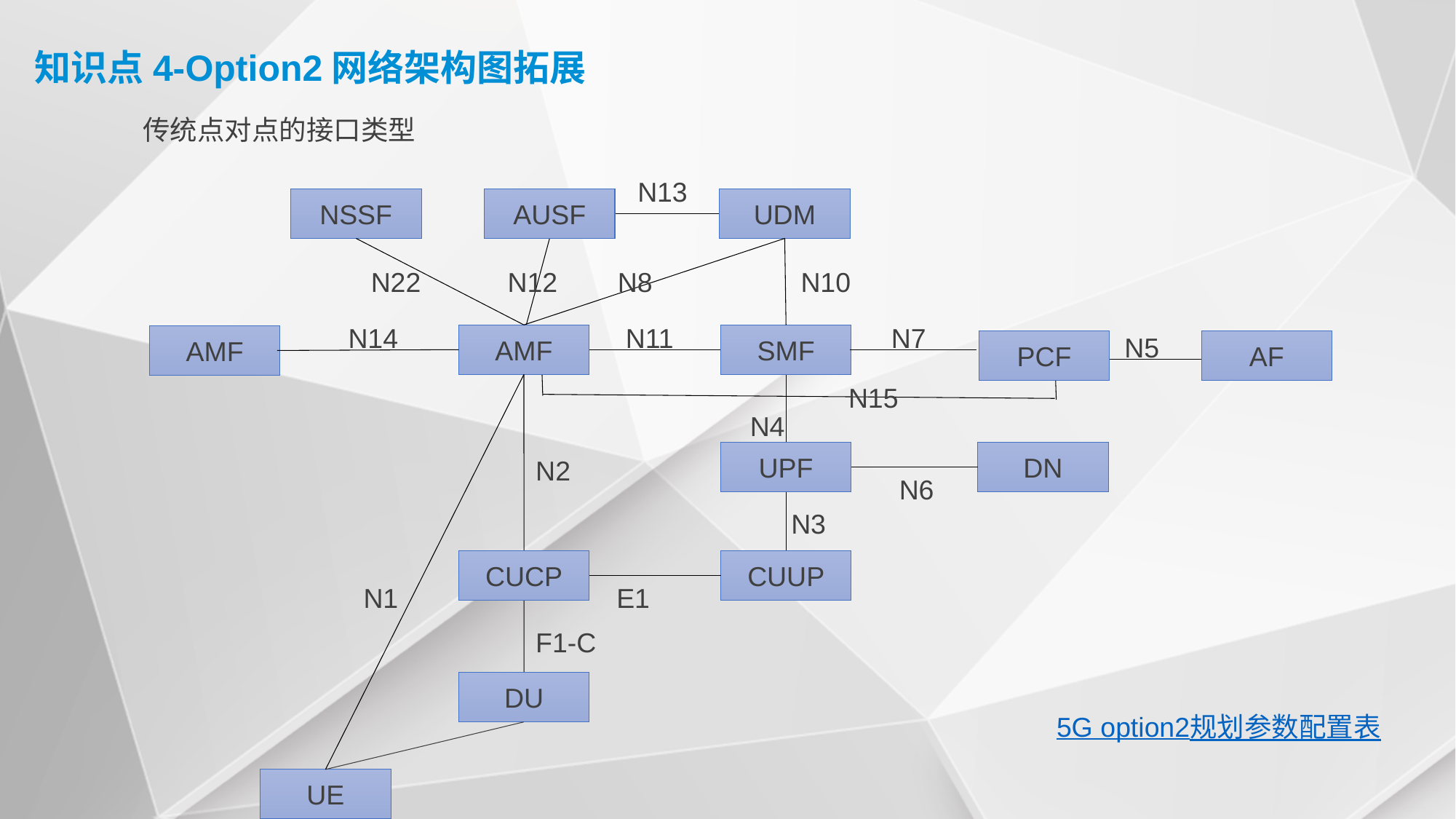

知识点4-Option2网络架构图拓展
传统点对点的接口类型
N13
NSSF
AUSF
UDM
N22
N12
N8
N10
N14
N11
N7
AMF
SMF
N5
AMF
PCF
AF
N15
N4
UPF
DN
N2
N6
N3
CUCP
CUUP
N1
E1
F1-C
DU
5G option2规划参数配置表

UE